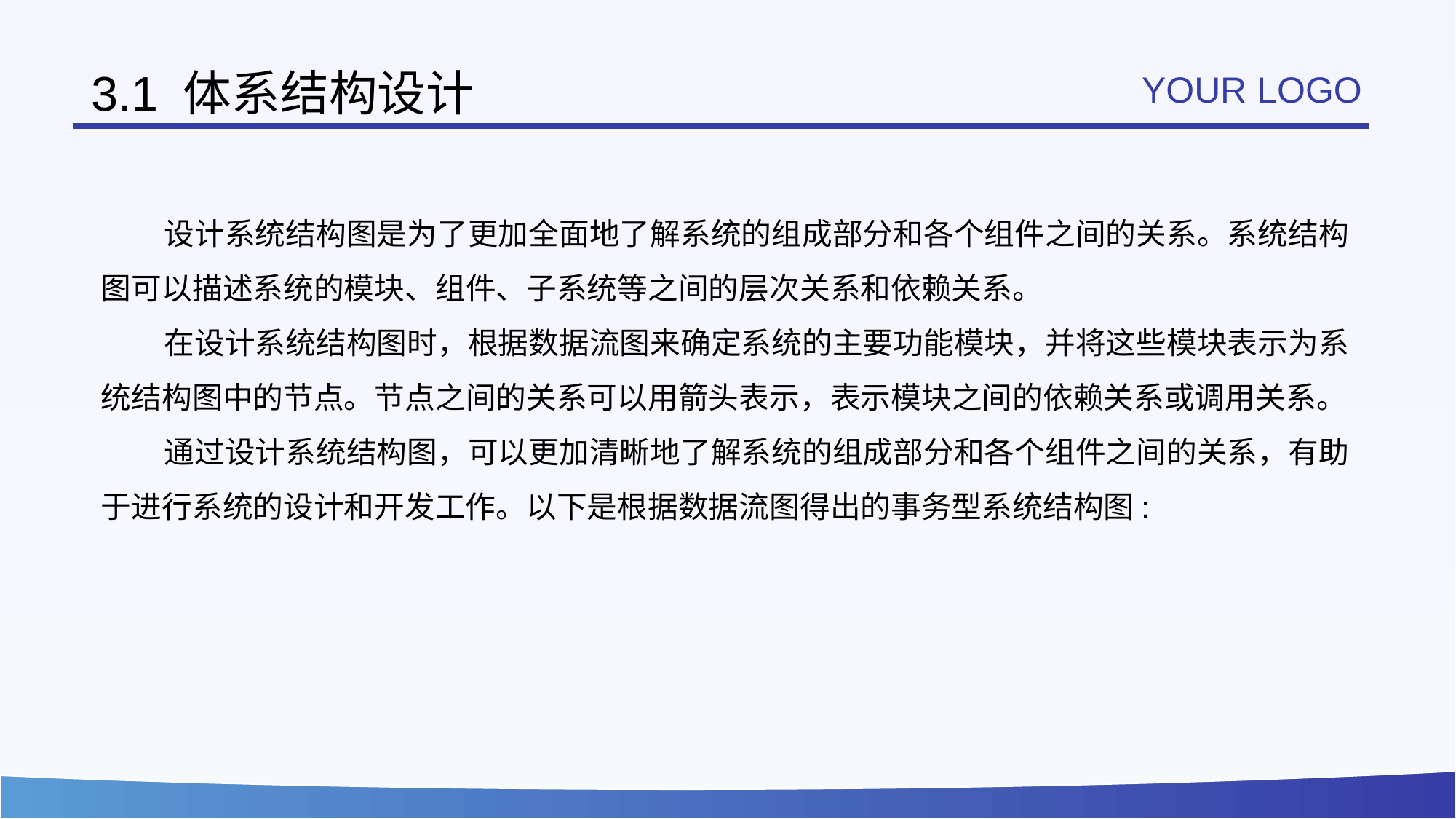

# 3.1 体系结构设计
YOUR LOGO

设计系统结构图是为了更加全面地了解系统的组成部分和各个组件之间的关系。系统结构图可以描述系统的模块、组件、子系统等之间的层次关系和依赖关系。
在设计系统结构图时，根据数据流图来确定系统的主要功能模块，并将这些模块表示为系统结构图中的节点。节点之间的关系可以用箭头表示，表示模块之间的依赖关系或调用关系。
通过设计系统结构图，可以更加清晰地了解系统的组成部分和各个组件之间的关系，有助于进行系统的设计和开发工作。以下是根据数据流图得出的事务型系统结构图: